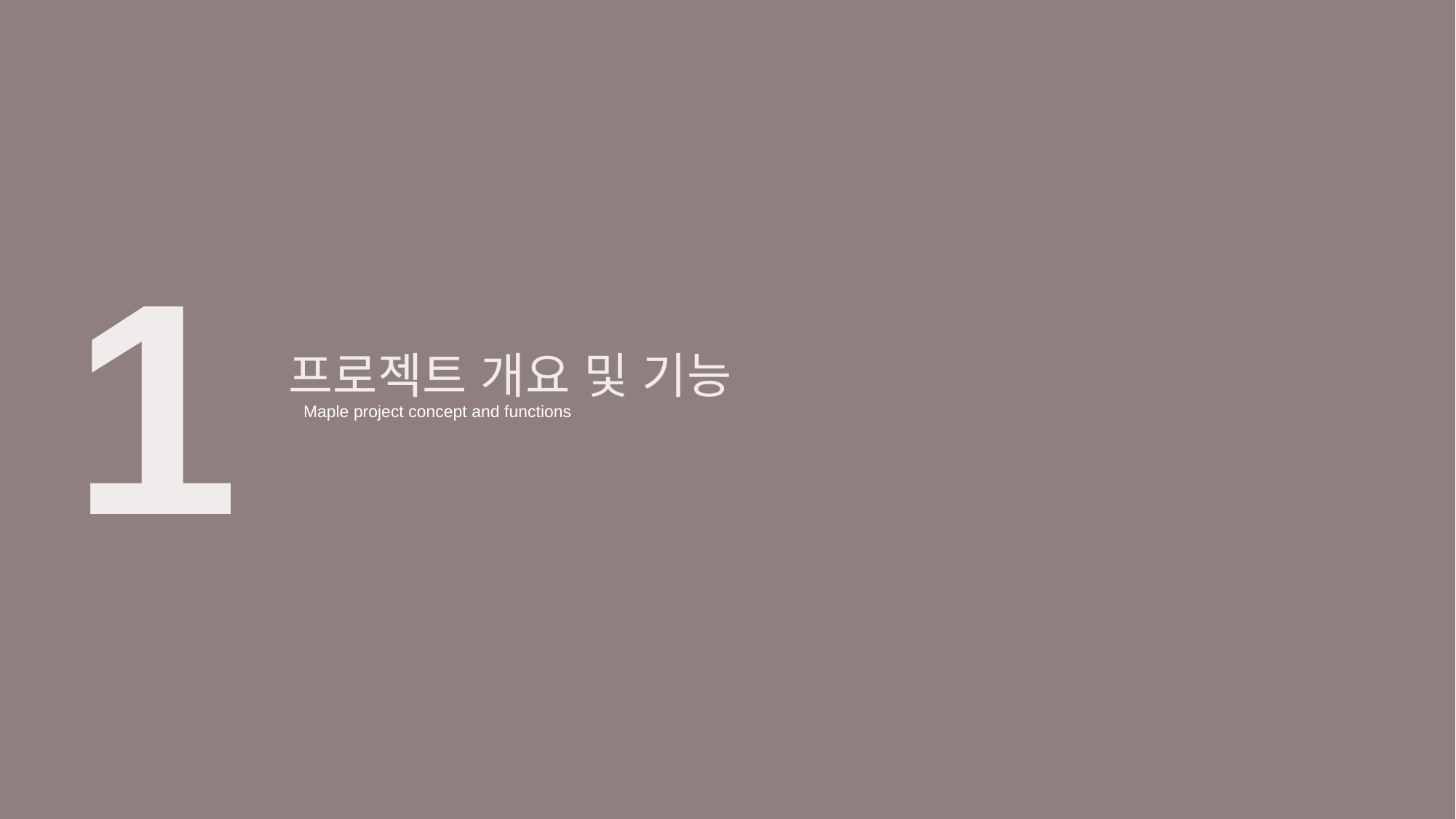

1
프로젝트 개요 및 기능
Maple project concept and functions